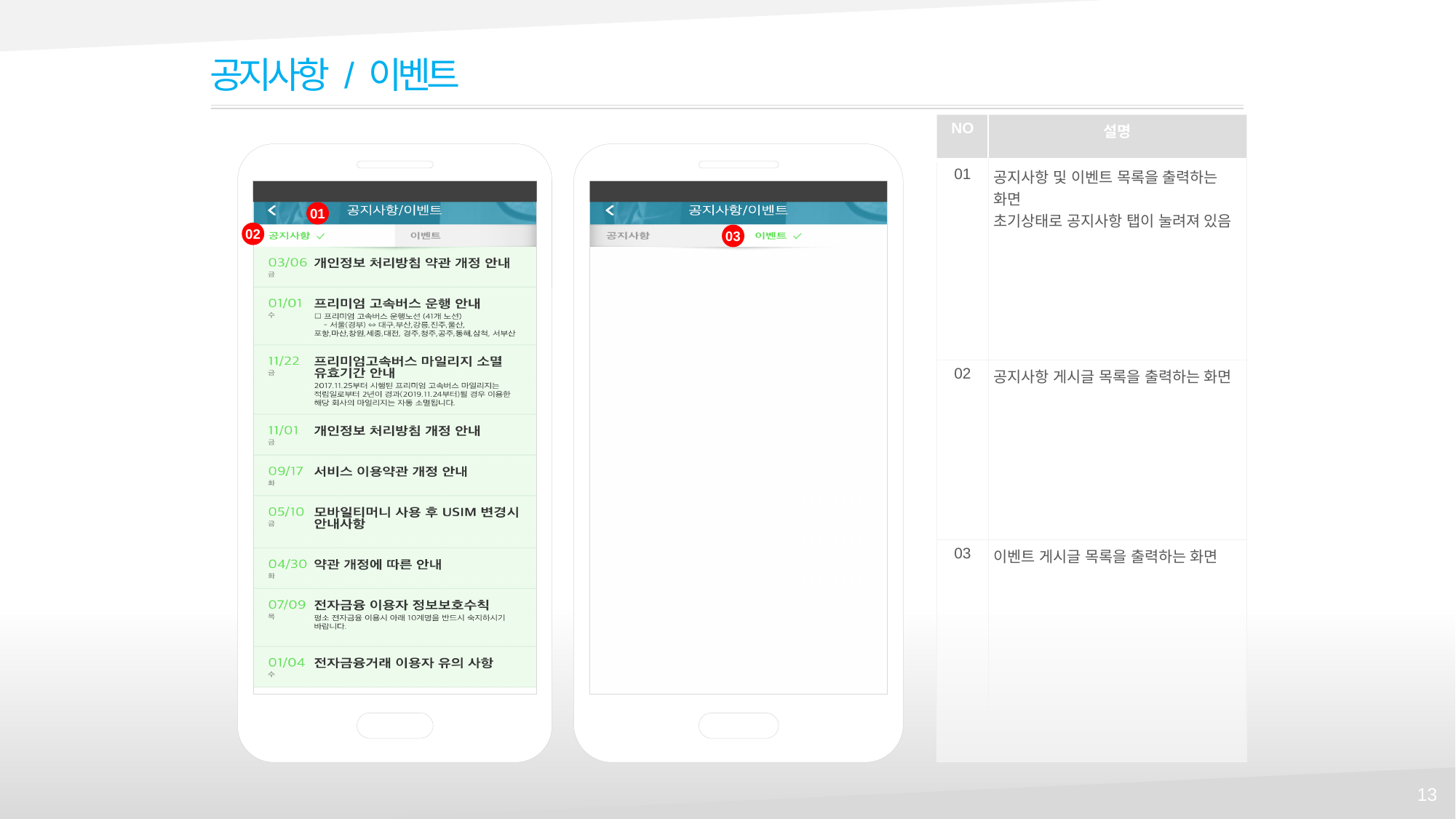

공지사항 / 이벤트

| NO | 설명 |
| --- | --- |
| 01 | 공지사항 및 이벤트 목록을 출력하는 화면 초기상태로 공지사항 탭이 눌려져 있음 |
| 02 | 공지사항 게시글 목록을 출력하는 화면 |
| 03 | 이벤트 게시글 목록을 출력하는 화면 |

01
02
03

13